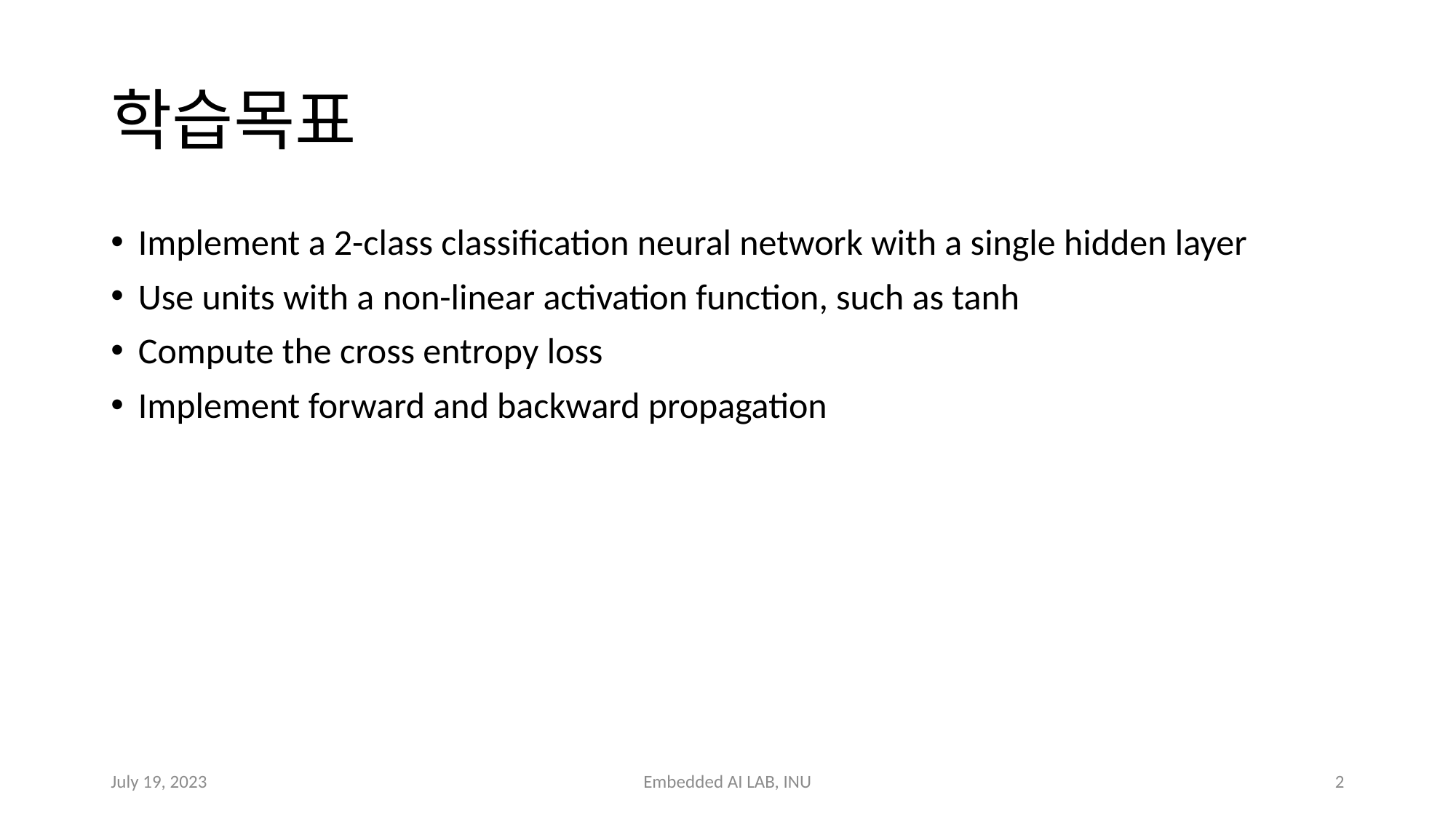

# 학습목표
Implement a 2-class classification neural network with a single hidden layer
Use units with a non-linear activation function, such as tanh
Compute the cross entropy loss
Implement forward and backward propagation
July 19, 2023
Embedded AI LAB, INU
2